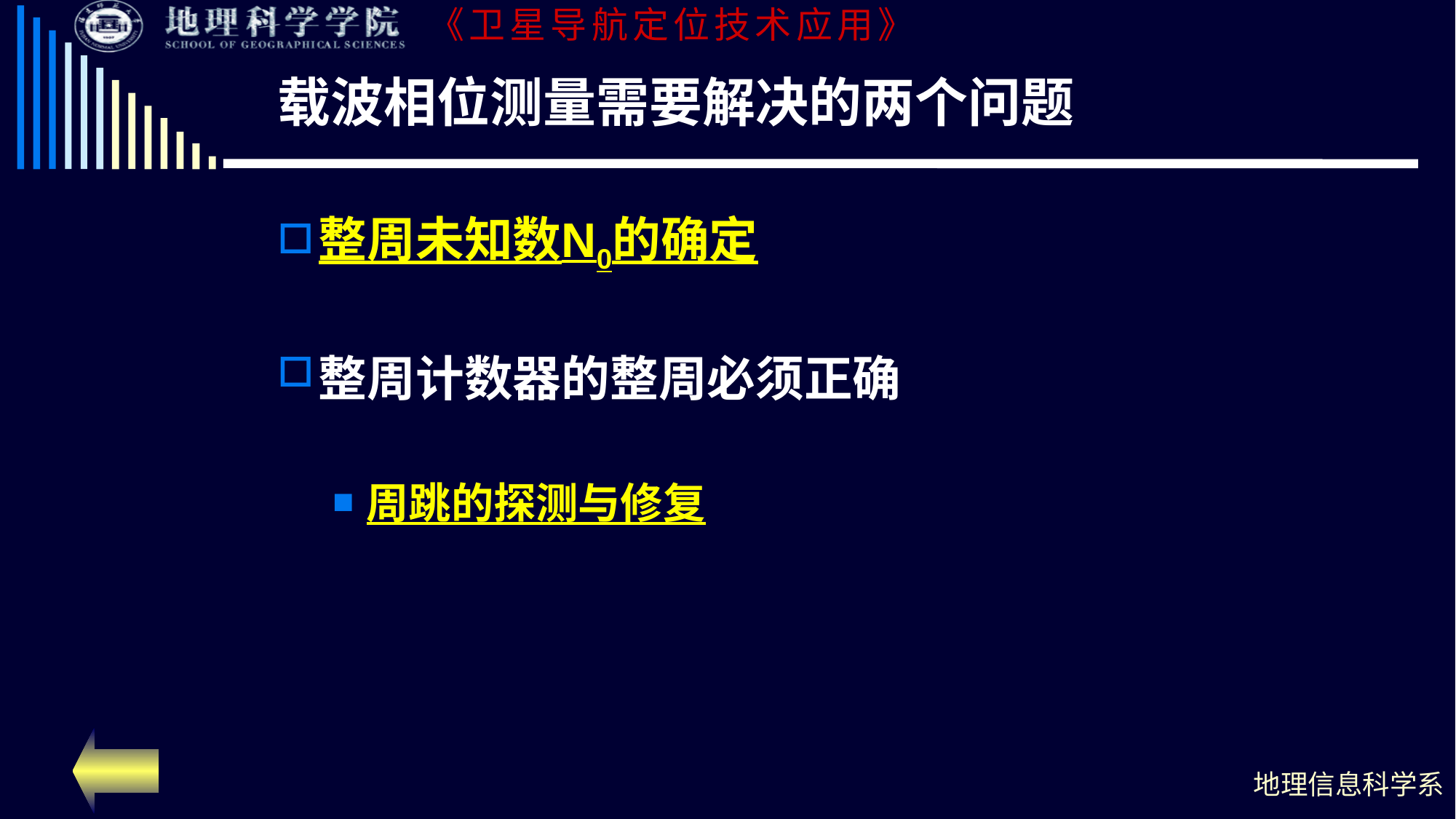

# 载波相位测量需要解决的两个问题
整周未知数N0的确定

整周计数器的整周必须正确
周跳的探测与修复